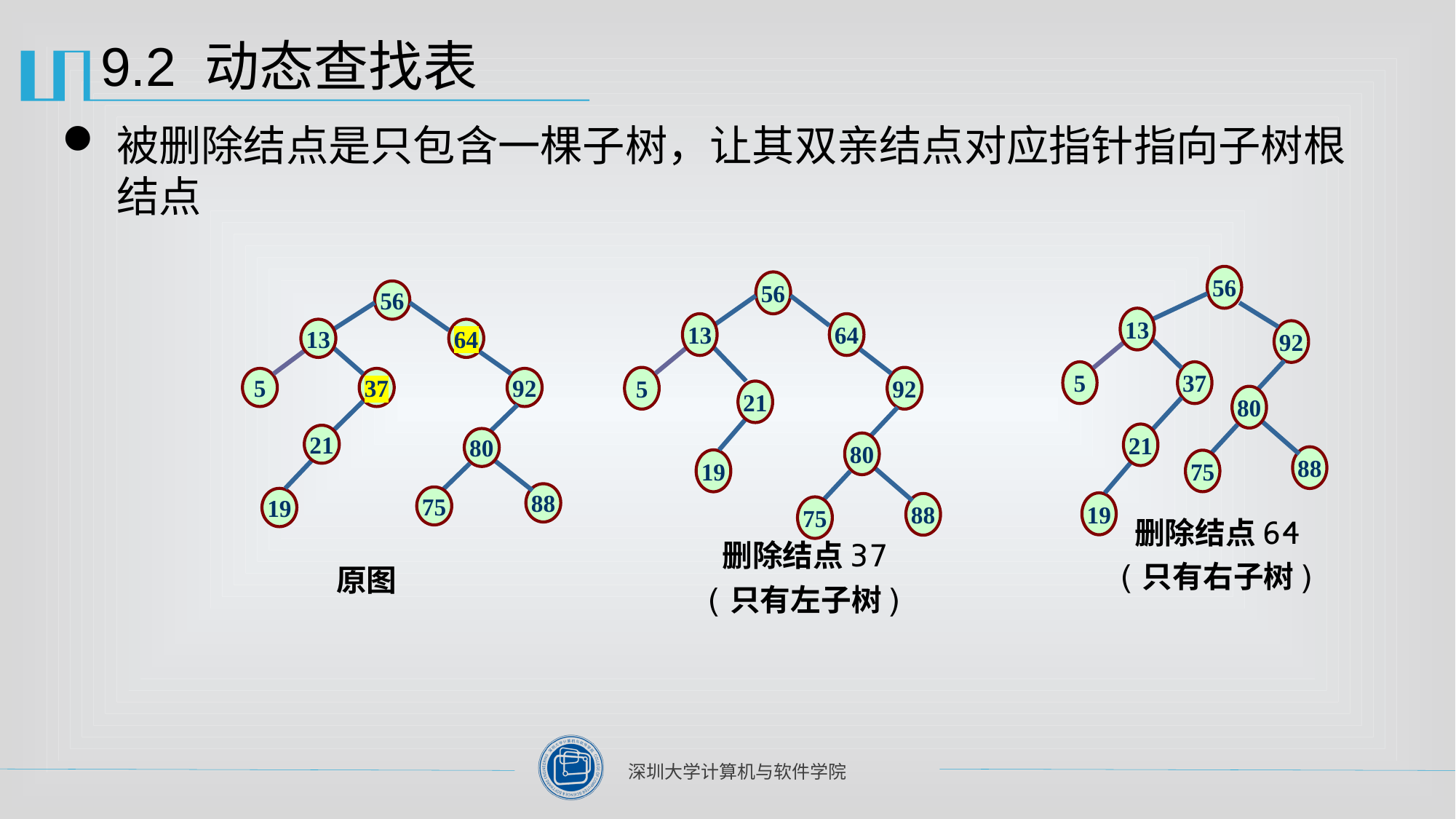

# 9.2 动态查找表
被删除结点是只包含一棵子树，让其双亲结点对应指针指向子树根结点

56

13
92

5
37
80

21

88
75

19
删除结点64
(只有右子树)
56

13
64

5
92
21

80
19

88
75
删除结点37
(只有左子树)
56

13
64

5
37
92

21
80

88
75
19
原图
50